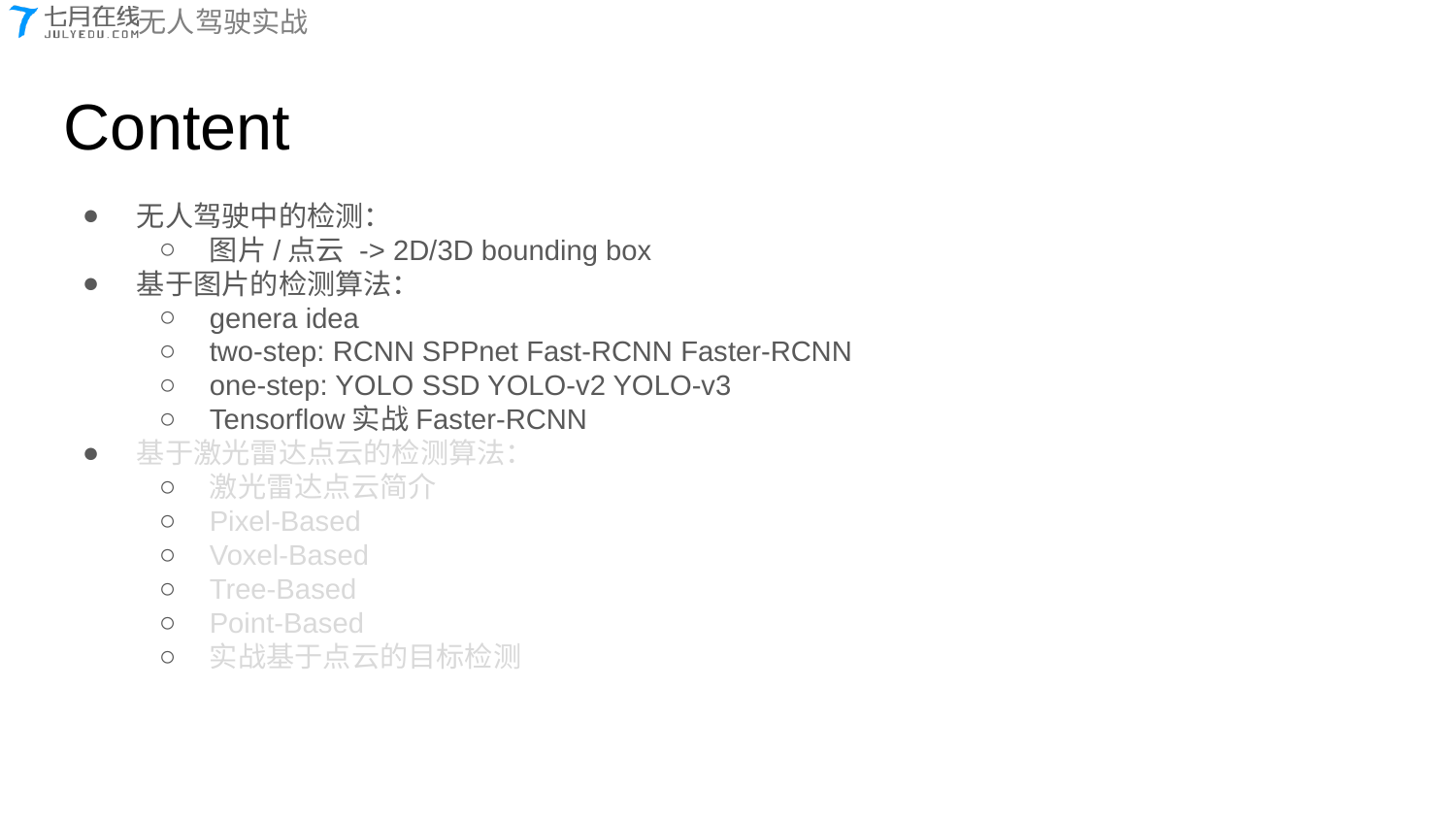

Content
无人驾驶中的检测：
图片/点云 -> 2D/3D bounding box
基于图片的检测算法：
genera idea
two-step: RCNN SPPnet Fast-RCNN Faster-RCNN
one-step: YOLO SSD YOLO-v2 YOLO-v3
Tensorflow实战Faster-RCNN
基于激光雷达点云的检测算法：
激光雷达点云简介
Pixel-Based
Voxel-Based
Tree-Based
Point-Based
实战基于点云的目标检测